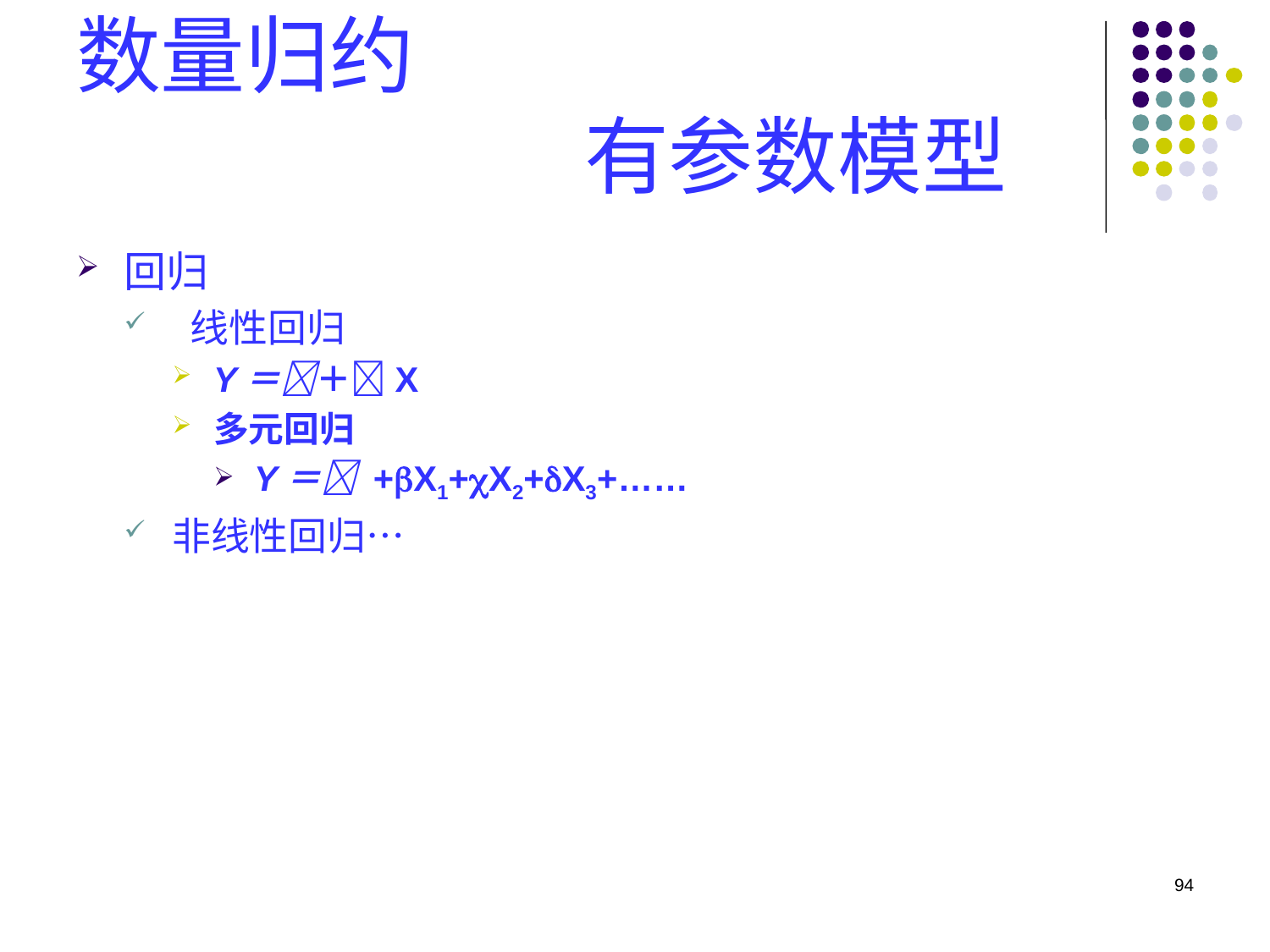

# 数量归约 有参数模型
回归
 线性回归
Y＝α＋βX
多元回归
Y＝α +βX1+χX2+δX3+……
非线性回归…
94